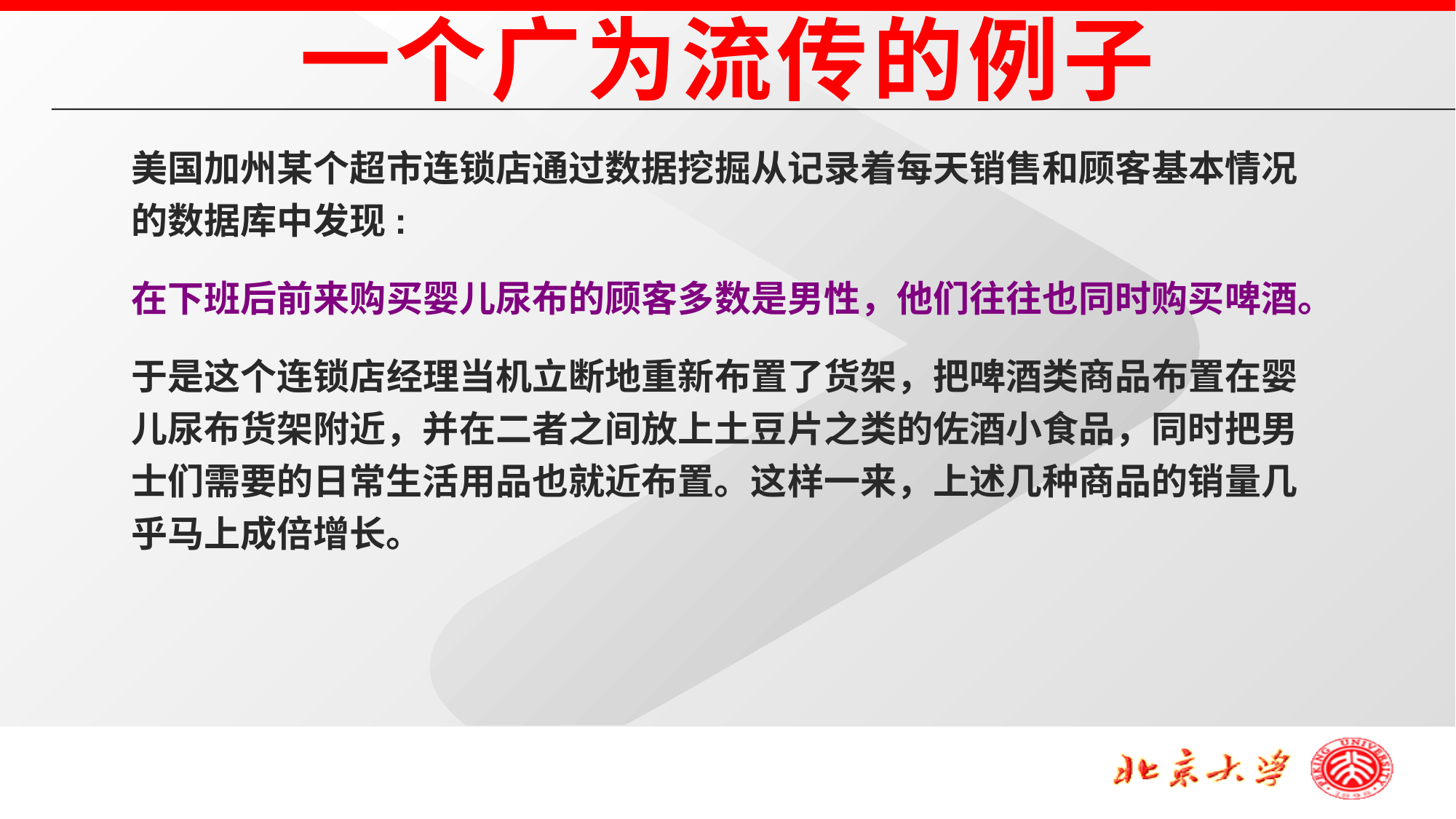

一个广为流传的例子
	美国加州某个超市连锁店通过数据挖掘从记录着每天销售和顾客基本情况的数据库中发现:
	在下班后前来购买婴儿尿布的顾客多数是男性，他们往往也同时购买啤酒。
	于是这个连锁店经理当机立断地重新布置了货架，把啤酒类商品布置在婴儿尿布货架附近，并在二者之间放上土豆片之类的佐酒小食品，同时把男士们需要的日常生活用品也就近布置。这样一来，上述几种商品的销量几乎马上成倍增长。